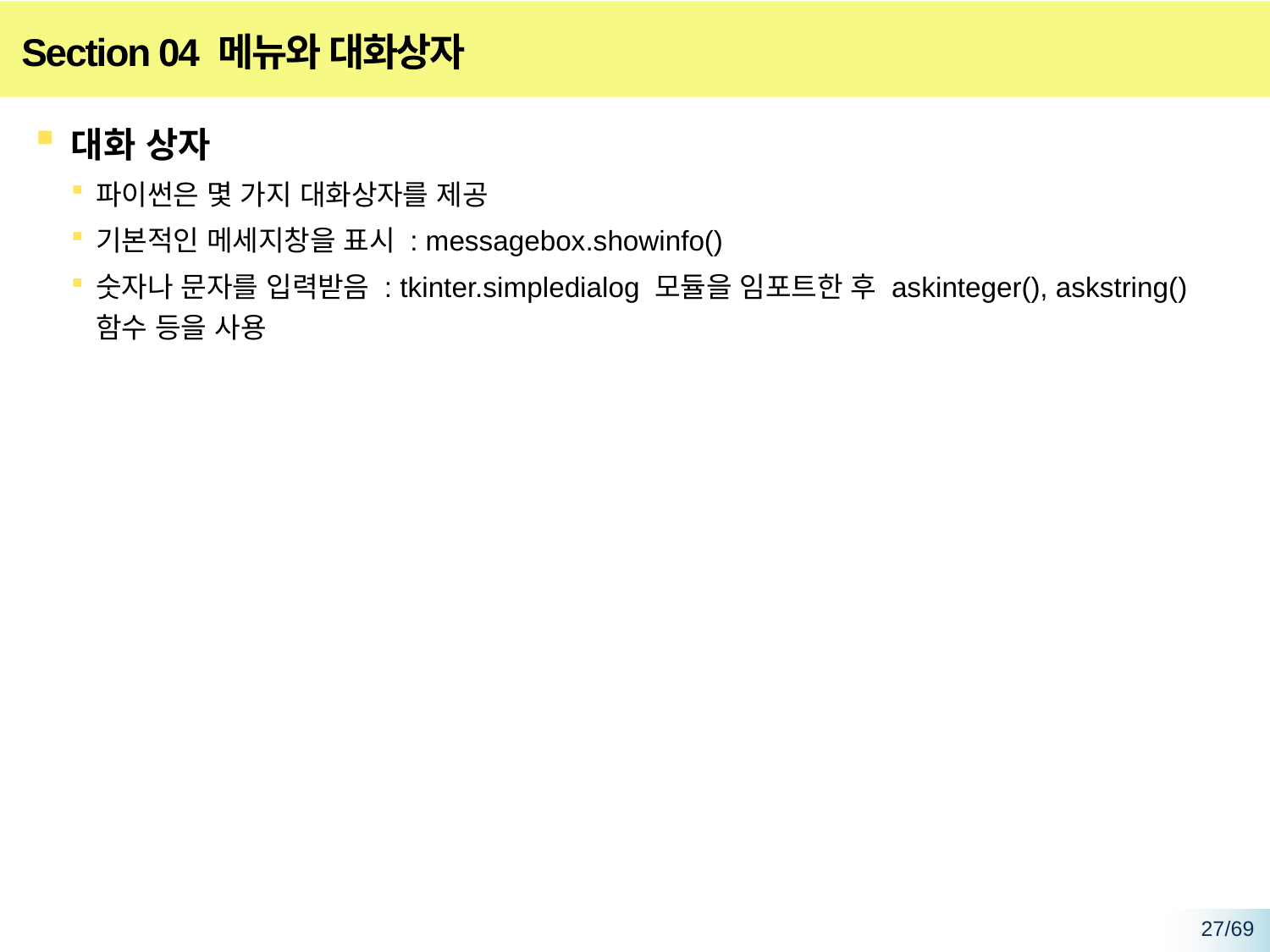

# Section 04 메뉴와 대화상자
대화 상자
파이썬은 몇 가지 대화상자를 제공
기본적인 메세지창을 표시 : messagebox.showinfo()
숫자나 문자를 입력받음 : tkinter.simpledialog 모듈을 임포트한 후 askinteger(), askstring() 함수 등을 사용